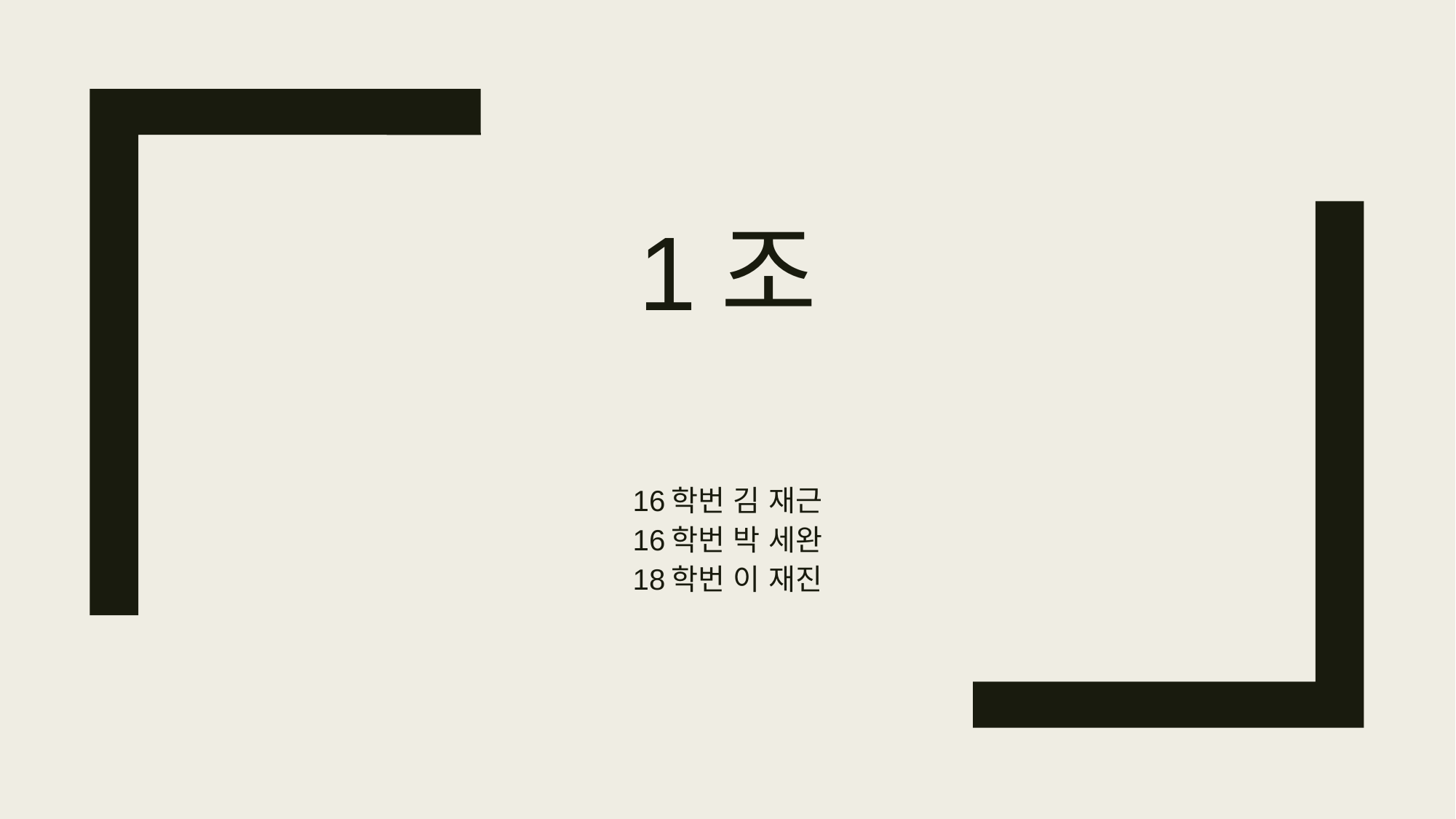

# 1조
16학번 김 재근
16학번 박 세완
18학번 이 재진